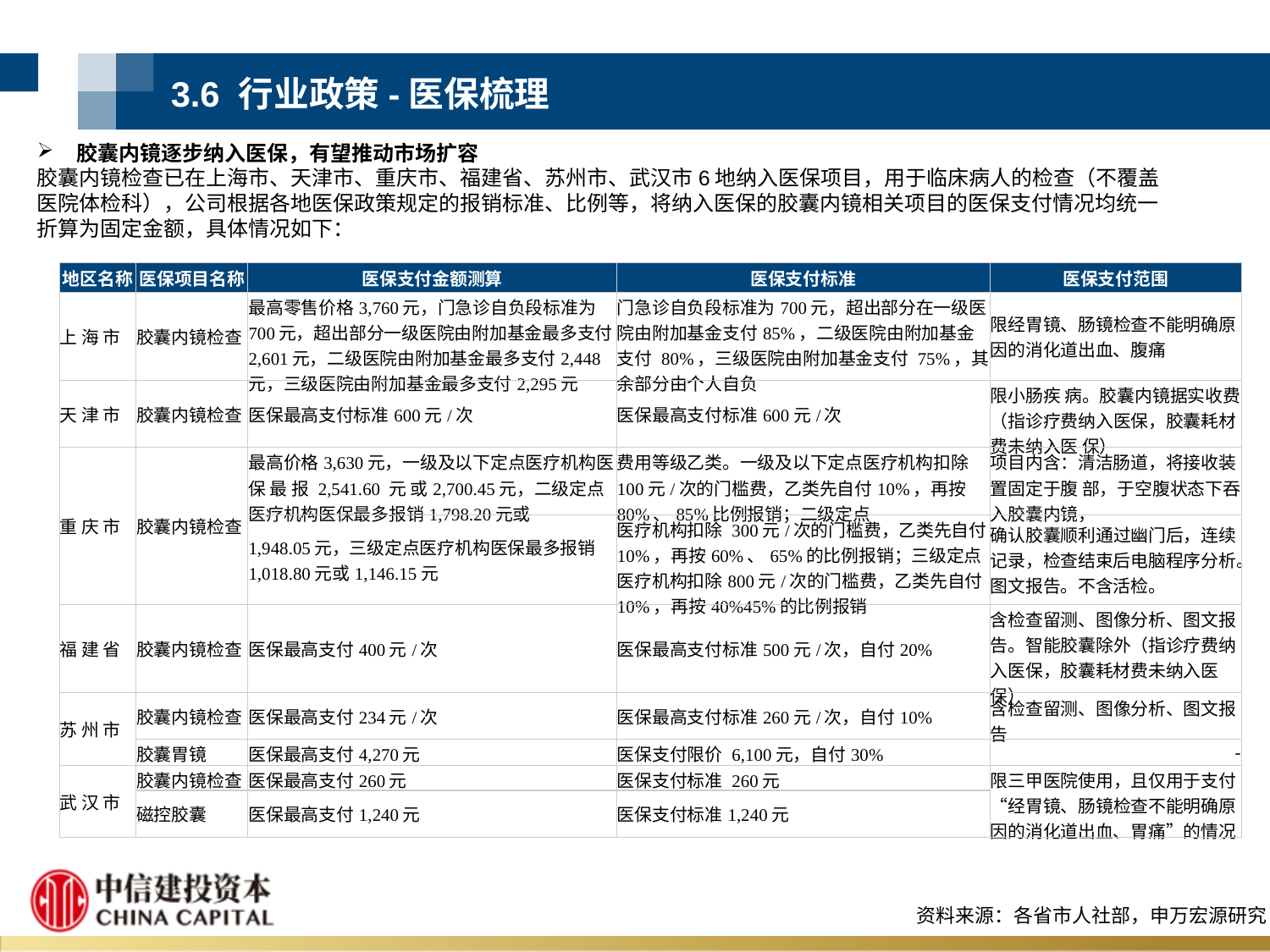

3.6 行业政策-医保梳理
胶囊内镜逐步纳入医保，有望推动市场扩容
胶囊内镜检查已在上海市、天津市、重庆市、福建省、苏州市、武汉市6地纳入医保项目，用于临床病人的检查（不覆盖医院体检科），公司根据各地医保政策规定的报销标准、比例等，将纳入医保的胶囊内镜相关项目的医保支付情况均统一折算为固定金额，具体情况如下：

| 地区名称 | 医保项目名称 | 医保支付金额测算 | 医保支付标准 | 医保支付范围 |
| --- | --- | --- | --- | --- |
| 上 海 市 | 胶囊内镜检查 | 最高零售价格3,760元，门急诊自负段标准为700元，超出部分一级医院由附加基金最多支付2,601元，二级医院由附加基金最多支付2,448元，三级医院由附加基金最多支付2,295元 | 门急诊自负段标准为700元，超出部分在一级医院由附加基金支付85%，二级医院由附加基金支付 80%，三级医院由附加基金支付 75%，其余部分由个人自负 | 限经胃镜、肠镜检查不能明确原因的消化道出血、腹痛 |
| 天 津 市 | 胶囊内镜检查 | 医保最高支付标准600元/次 | 医保最高支付标准600元/次 | 限小肠疾 病。胶囊内镜据实收费（指诊疗费纳入医保，胶囊耗材费未纳入医 保） |
| 重 庆 市 | 胶囊内镜检查 | 最高价格3,630元，一级及以下定点医疗机构医保 最 报 2,541.60 元 或2,700.45元，二级定点医疗机构医保最多报销1,798.20元或 | 费用等级乙类。一级及以下定点医疗机构扣除100元/次的门槛费，乙类先自付10%，再按80%、85%比例报销；二级定点 | 项目内含：清洁肠道，将接收装置固定于腹 部，于空腹状态下吞入胶囊内镜， |
|  |  | 1,948.05元，三级定点医疗机构医保最多报销1,018.80元或1,146.15元 | 医疗机构扣除 300元/次的门槛费，乙类先自付10%，再按60%、65%的比例报销；三级定点医疗机构扣除800元/次的门槛费，乙类先自付10%，再按40%45%的比例报销 | 确认胶囊顺利通过幽门后，连续记录，检查结束后电脑程序分析。图文报告。不含活检。 |
| 福 建 省 | 胶囊内镜检查 | 医保最高支付400元/次 | 医保最高支付标准500元/次，自付20% | 含检查留测、图像分析、图文报告。智能胶囊除外（指诊疗费纳入医保，胶囊耗材费未纳入医保） |
| 苏 州 市 | 胶囊内镜检查 | 医保最高支付234元/次 | 医保最高支付标准260元/次，自付10% | 含检查留测、图像分析、图文报告 |
|  | 胶囊胃镜 | 医保最高支付4,270元 | 医保支付限价 6,100元，自付30% | - |
| 武 汉 市 | 胶囊内镜检查 | 医保最高支付260元 | 医保支付标准 260元 | 限三甲医院使用，且仅用于支付 “经胃镜、肠镜检查不能明确原因的消化道出血、胃痛”的情况 |
|  | 磁控胶囊 | 医保最高支付1,240元 | 医保支付标准1,240元 |  |
资料来源：各省市人社部，申万宏源研究